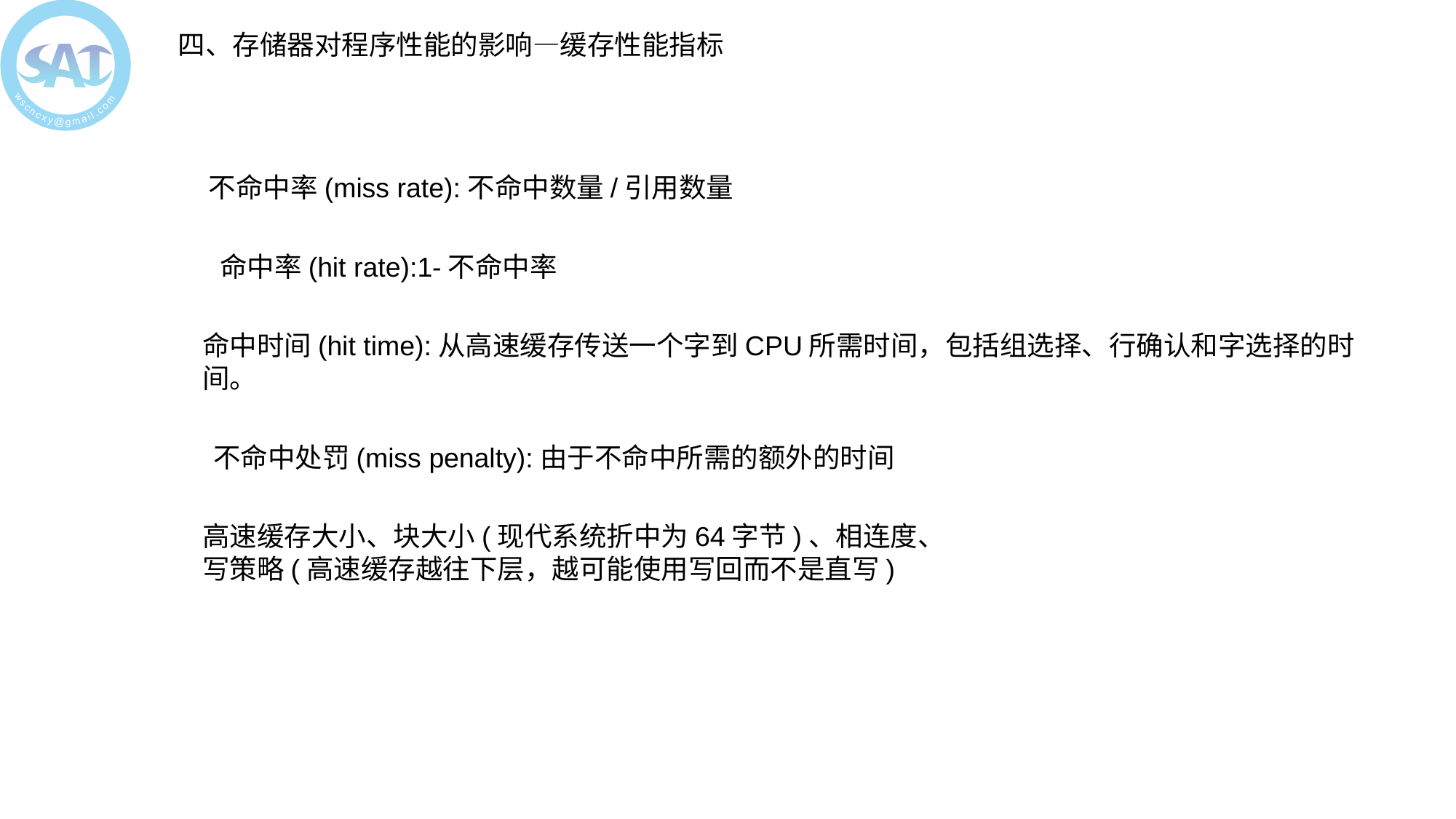

四、存储器对程序性能的影响—缓存性能指标
不命中率(miss rate):不命中数量/引用数量
命中率(hit rate):1-不命中率
命中时间(hit time):从高速缓存传送一个字到CPU所需时间，包括组选择、行确认和字选择的时间。
不命中处罚(miss penalty):由于不命中所需的额外的时间
高速缓存大小、块大小(现代系统折中为64字节)、相连度、
写策略(高速缓存越往下层，越可能使用写回而不是直写)